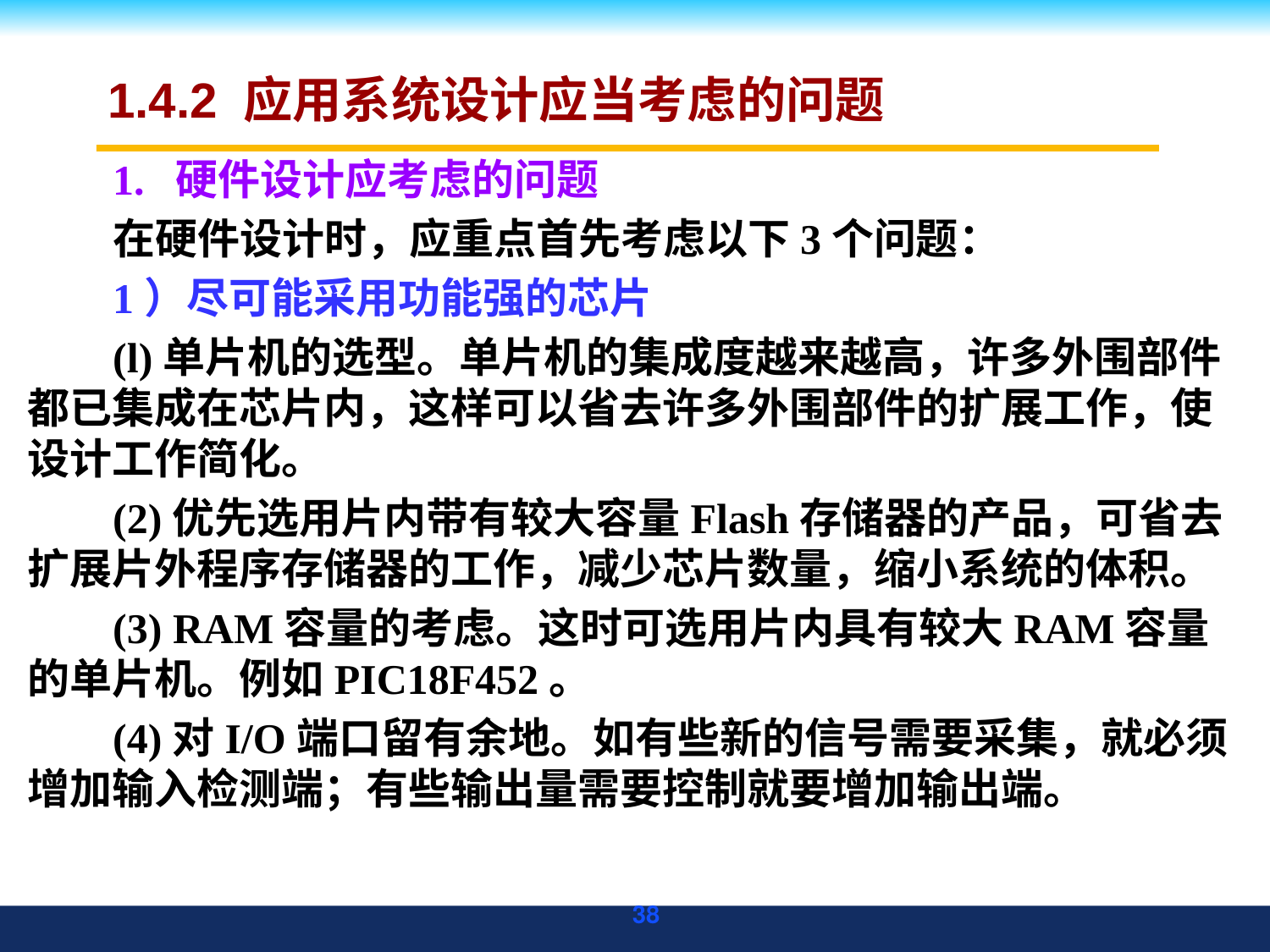

# 1.4.2 应用系统设计应当考虑的问题
1.  硬件设计应考虑的问题
在硬件设计时，应重点首先考虑以下3个问题：
1）尽可能采用功能强的芯片
(l)单片机的选型。单片机的集成度越来越高，许多外围部件都已集成在芯片内，这样可以省去许多外围部件的扩展工作，使设计工作简化。
(2)优先选用片内带有较大容量Flash存储器的产品，可省去扩展片外程序存储器的工作，减少芯片数量，缩小系统的体积。
(3) RAM容量的考虑。这时可选用片内具有较大RAM容量的单片机。例如PIC18F452。
(4)对I/O端口留有余地。如有些新的信号需要采集，就必须增加输入检测端；有些输出量需要控制就要增加输出端。

38